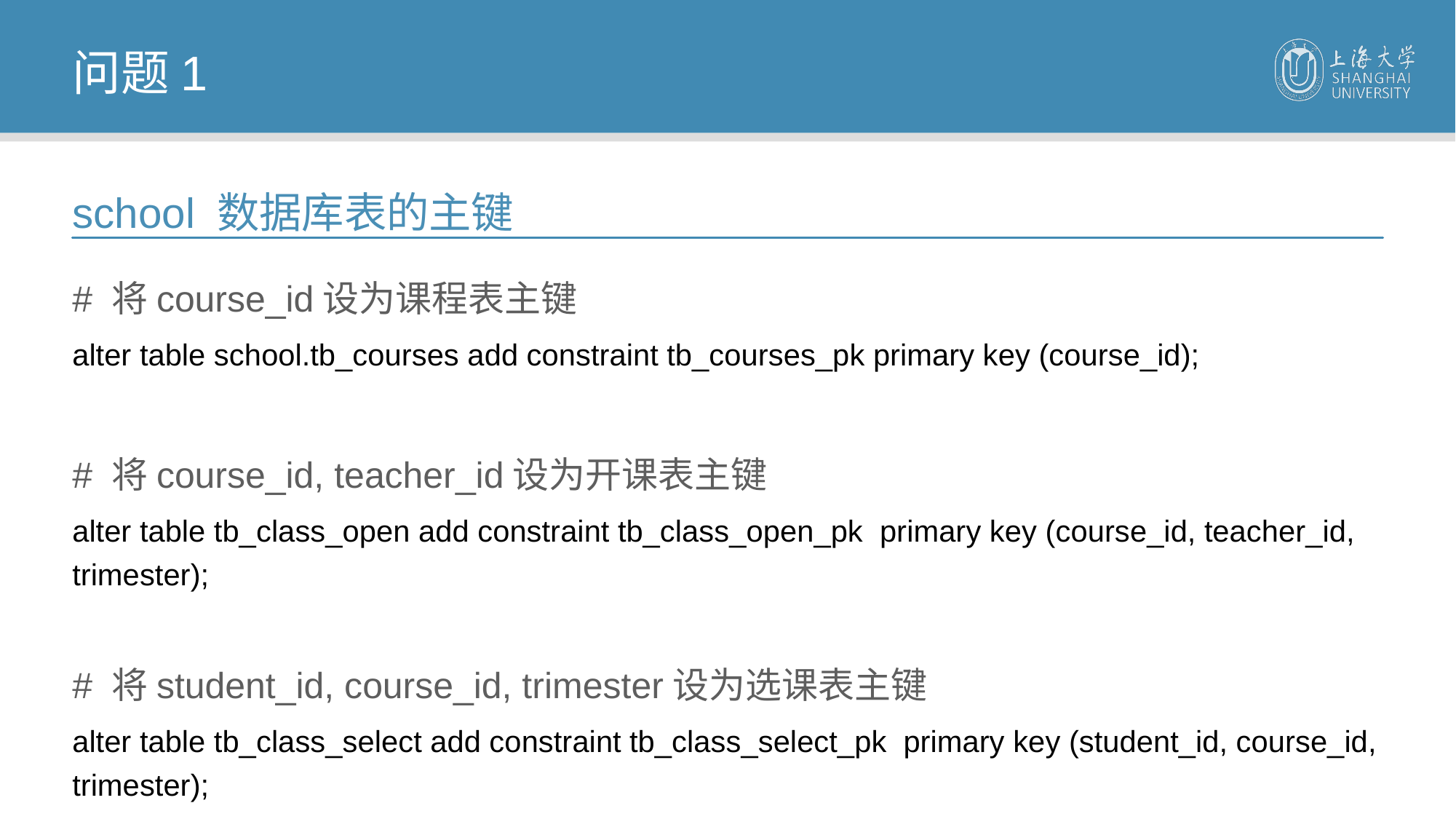

问题1
school 数据库表的主键
# 将course_id设为课程表主键
alter table school.tb_courses add constraint tb_courses_pk primary key (course_id);

# 将course_id, teacher_id设为开课表主键
alter table tb_class_open add constraint tb_class_open_pk  primary key (course_id, teacher_id, trimester);

# 将student_id, course_id, trimester设为选课表主键
alter table tb_class_select add constraint tb_class_select_pk  primary key (student_id, course_id, trimester);